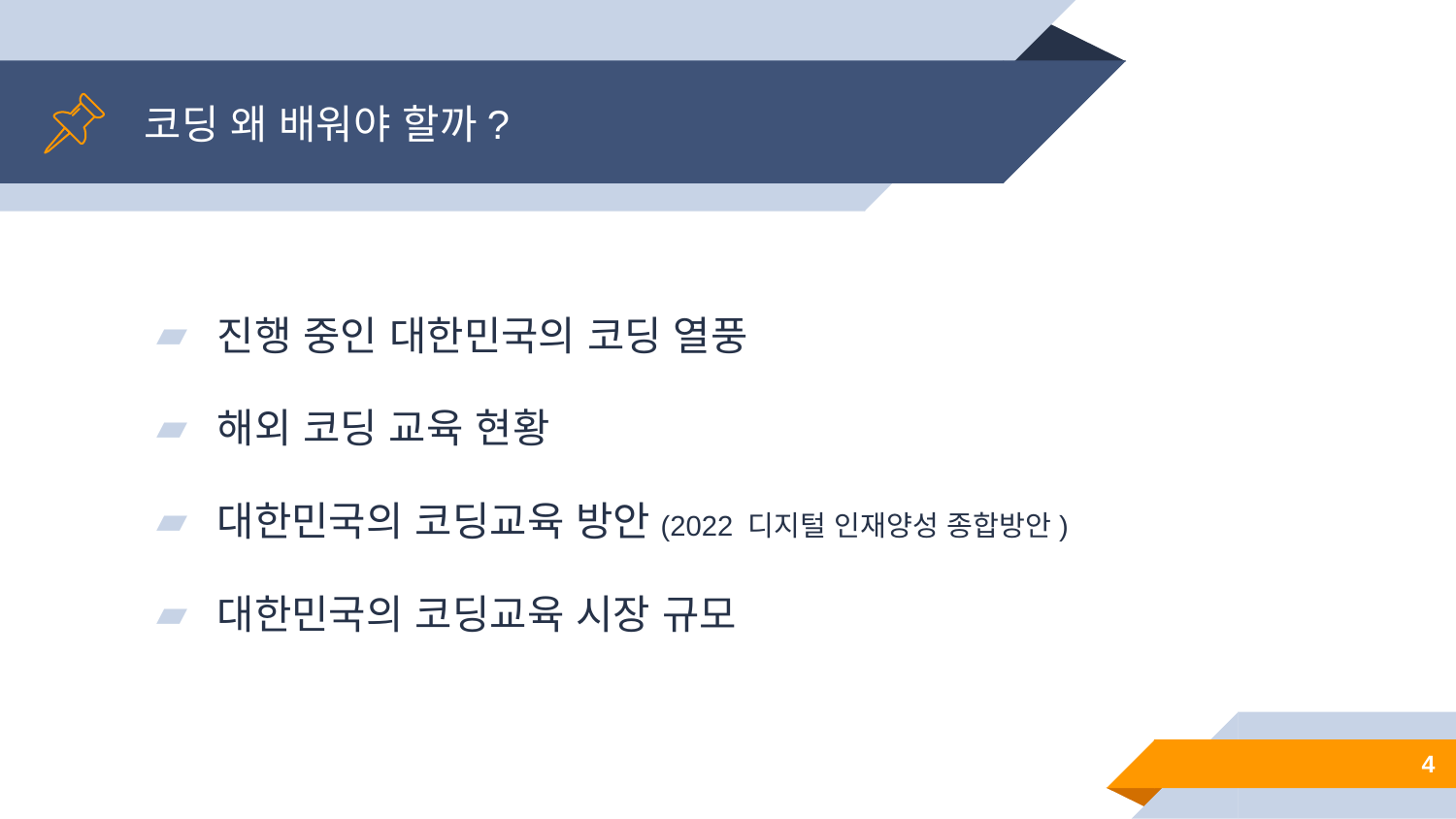

# 코딩 왜 배워야 할까?

진행 중인 대한민국의 코딩 열풍
해외 코딩 교육 현황
대한민국의 코딩교육 방안(2022 디지털 인재양성 종합방안)
대한민국의 코딩교육 시장 규모
4